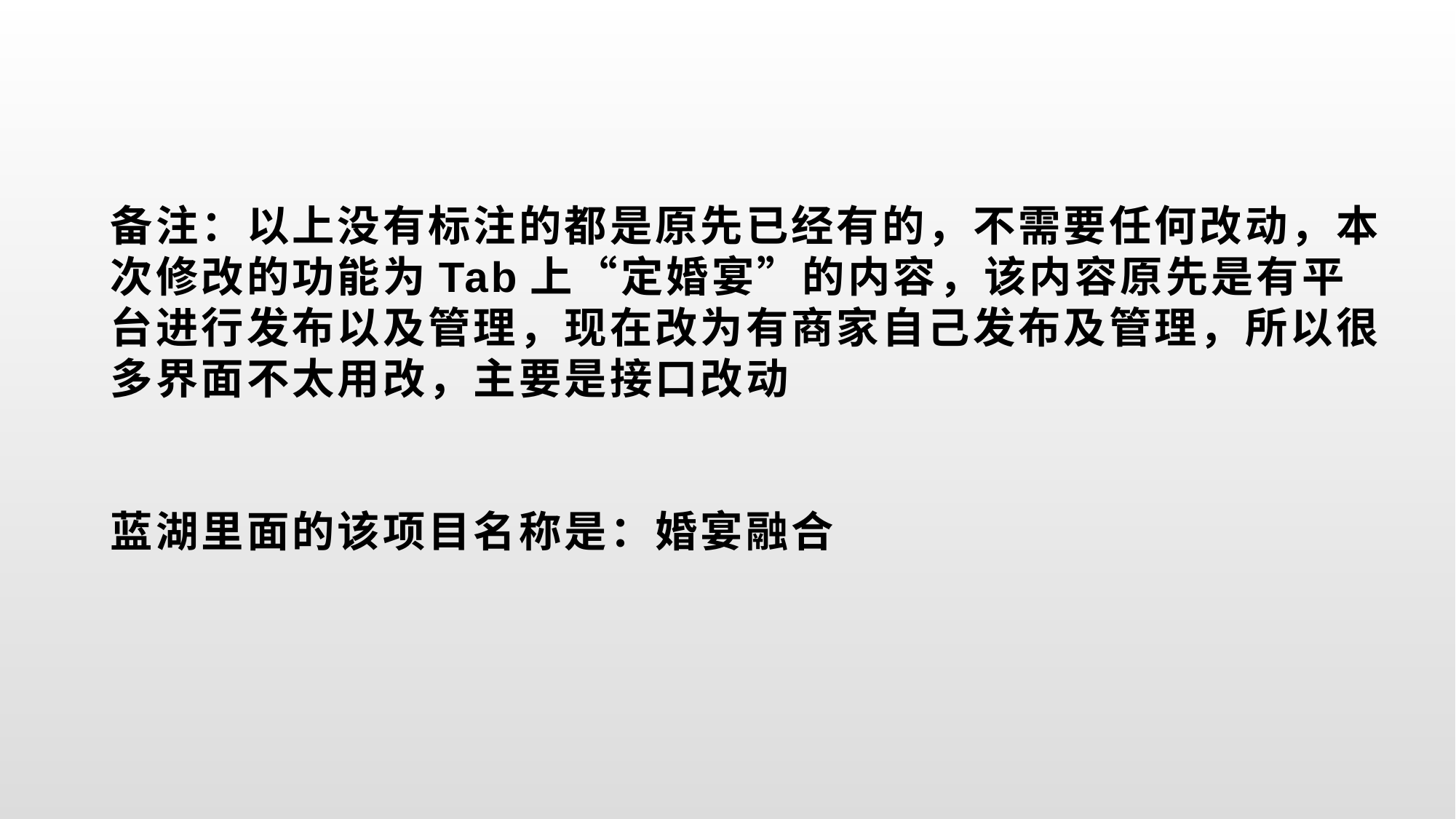

# 备注：以上没有标注的都是原先已经有的，不需要任何改动，本次修改的功能为Tab上“定婚宴”的内容，该内容原先是有平台进行发布以及管理，现在改为有商家自己发布及管理，所以很多界面不太用改，主要是接口改动 蓝湖里面的该项目名称是：婚宴融合